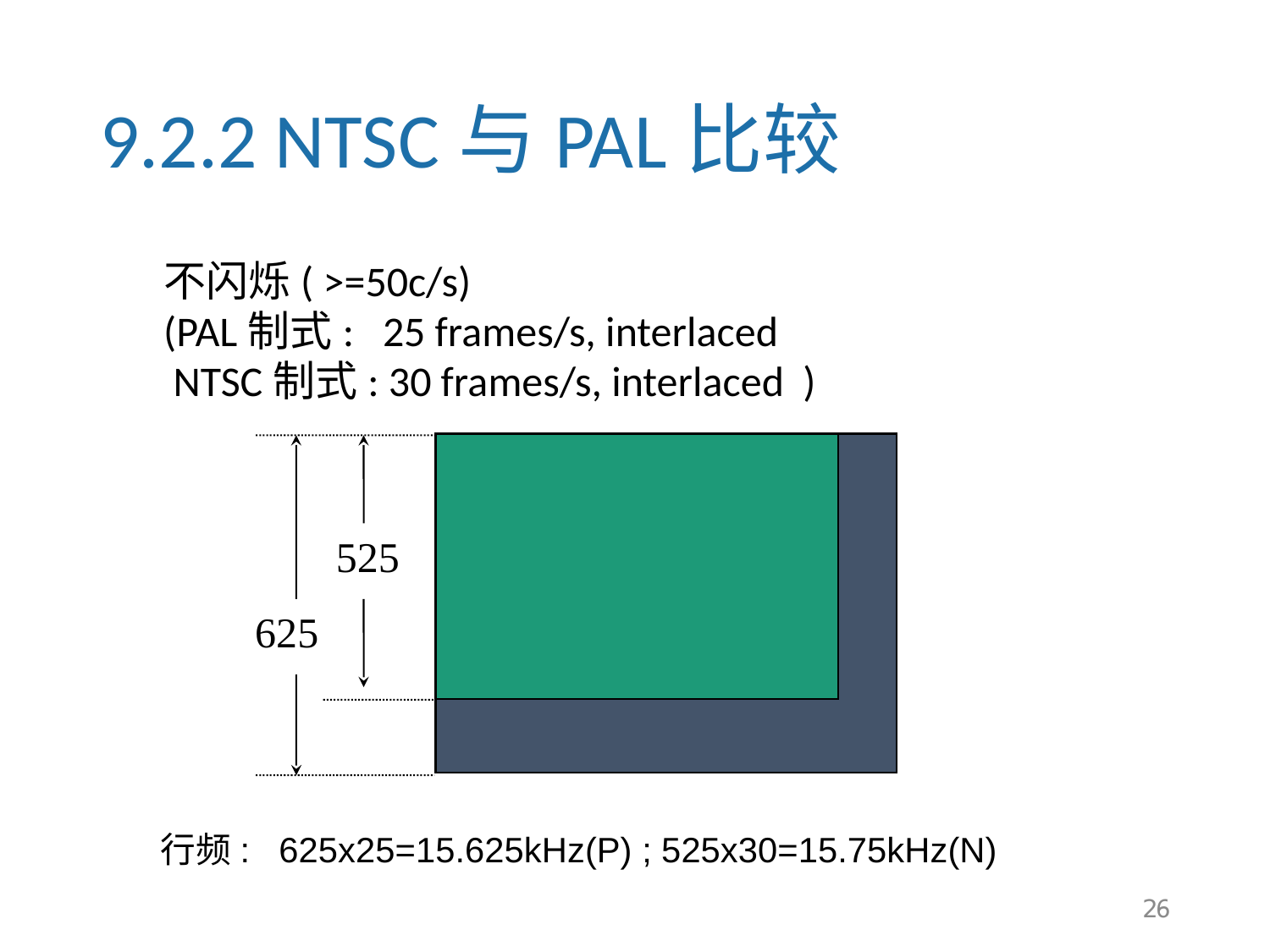

# 9.2.2 NTSC与PAL比较
不闪烁( >=50c/s)
(PAL制式:   25 frames/s, interlaced
 NTSC制式: 30 frames/s, interlaced  )

525
625

行频:   625x25=15.625kHz(P) ; 525x30=15.75kHz(N)
26